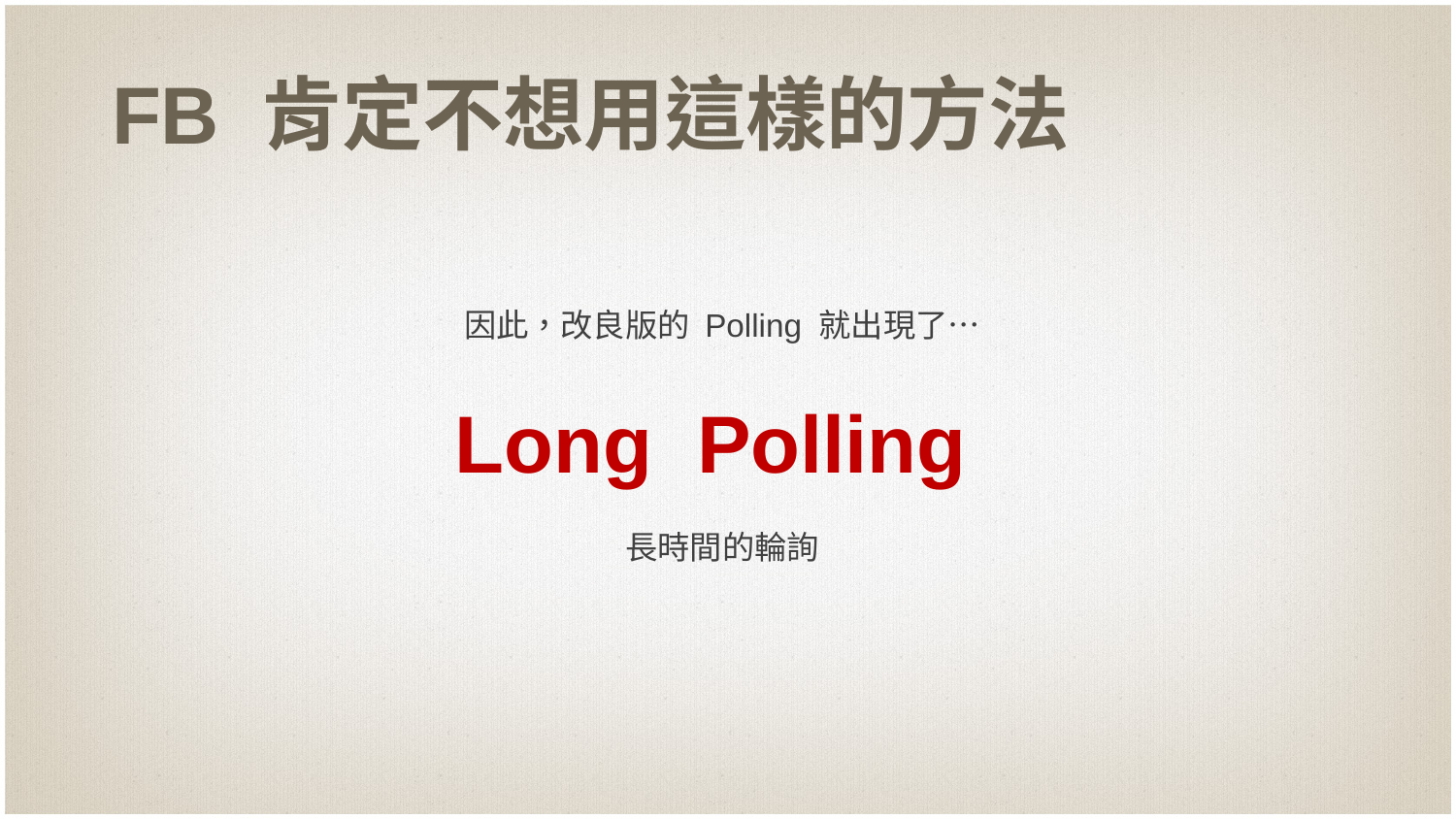

# FB 肯定不想用這樣的方法
因此，改良版的 Polling 就出現了…

Long  Polling

長時間的輪詢